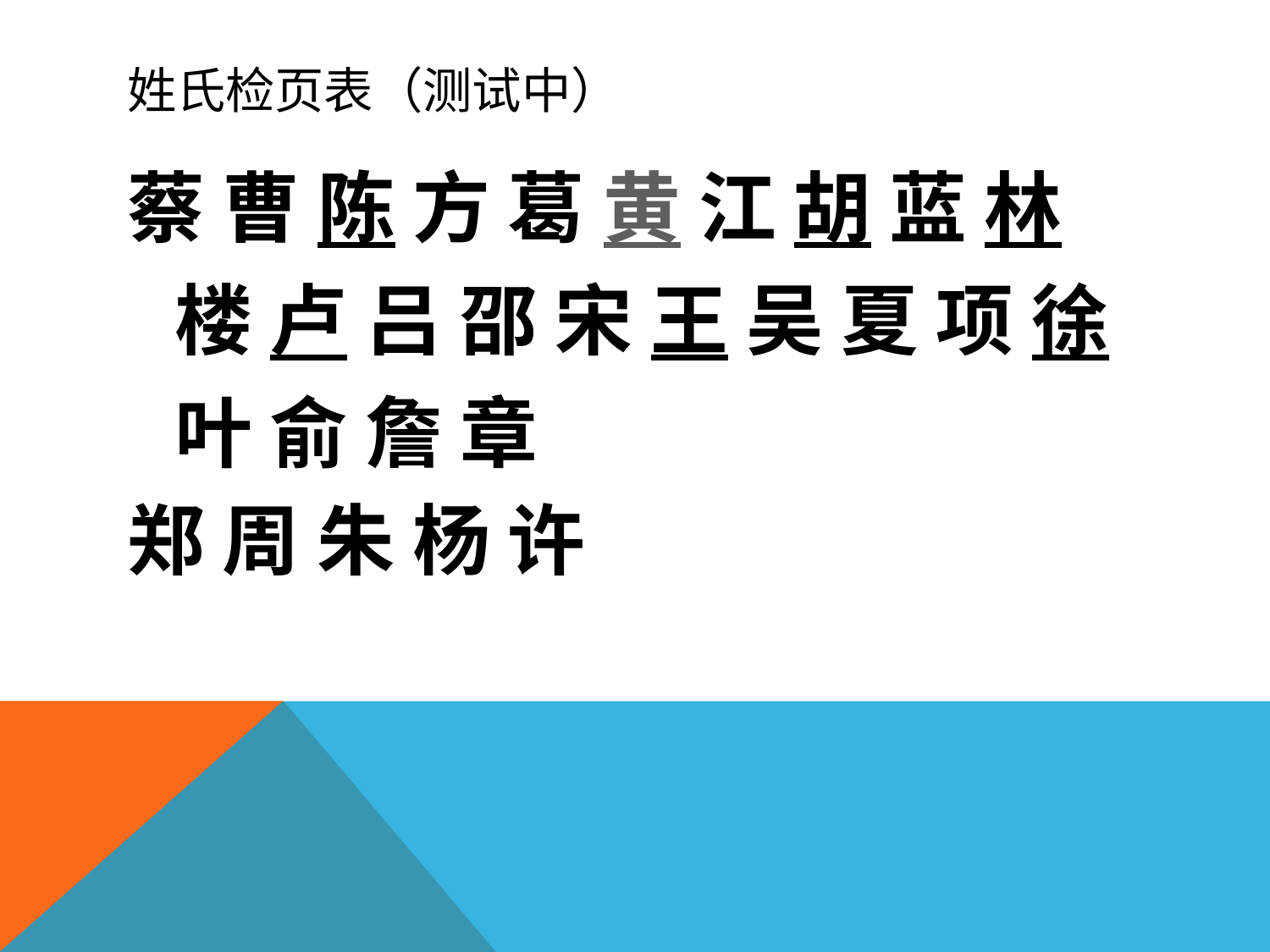

# 姓氏检页表（测试中）
蔡 曹 陈 方 葛 黄 江 胡 蓝 林 楼 卢 吕 邵 宋 王 吴 夏 项 徐 叶 俞 詹 章
郑 周 朱 杨 许